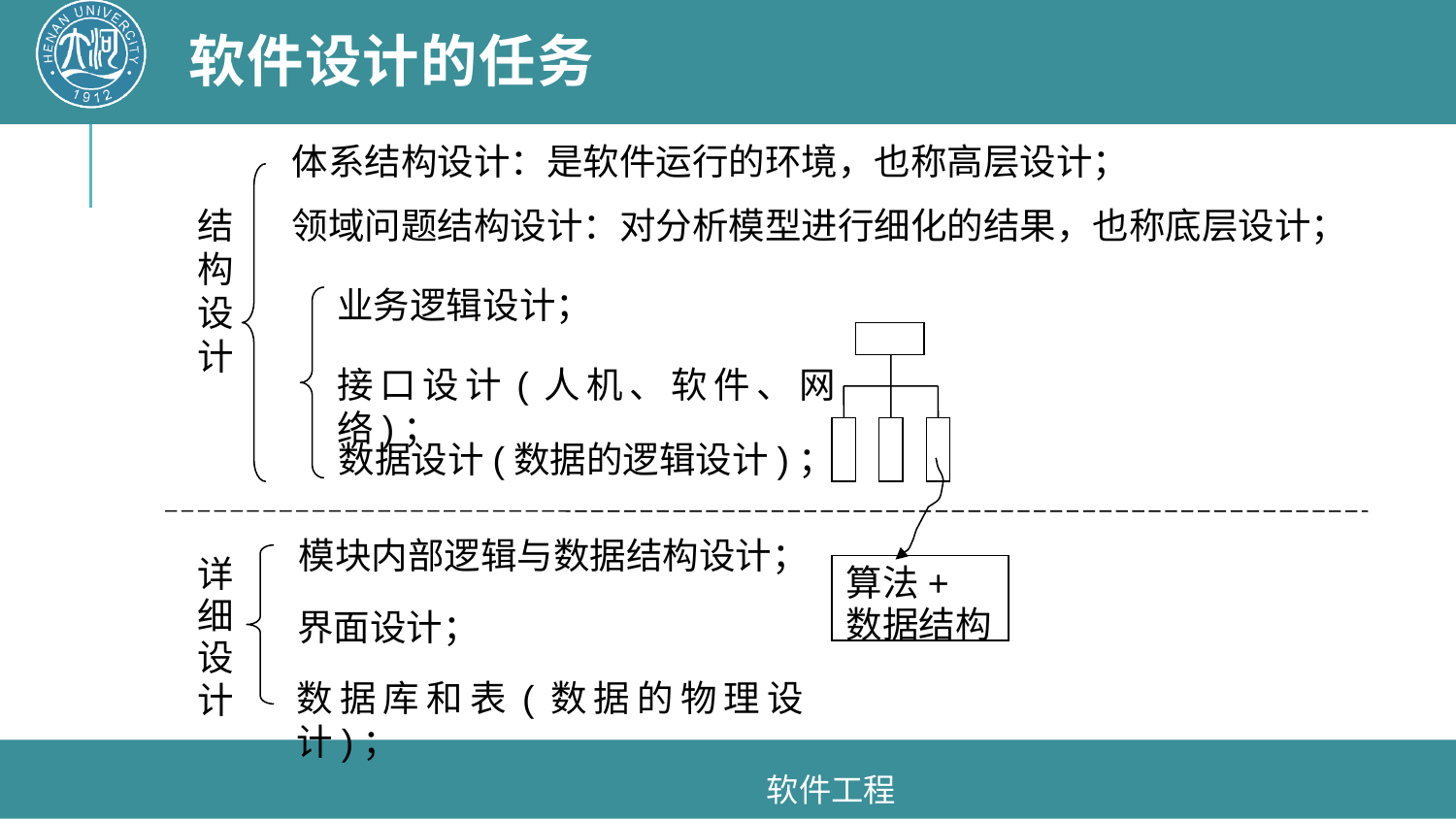

# 软件设计的任务

体系结构设计：是软件运行的环境，也称高层设计；

结
构
设
计
领域问题结构设计：对分析模型进行细化的结果，也称底层设计；
业务逻辑设计；

接口设计(人机、软件、网络)；

数据设计(数据的逻辑设计)；

模块内部逻辑与数据结构设计；

详细
设
计
算法+
数据结构
界面设计；
数据库和表(数据的物理设计)；
6

软件工程